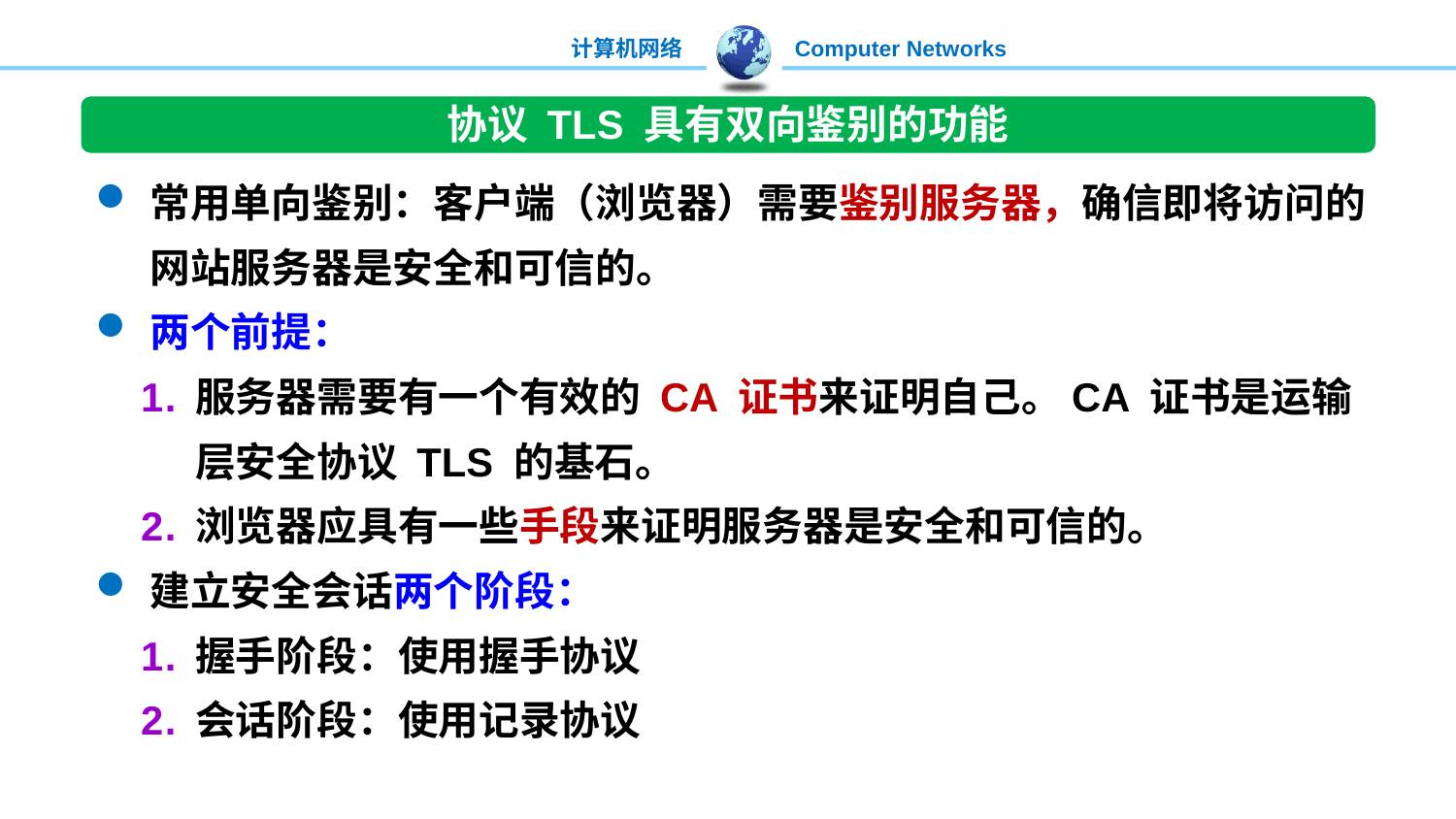

协议 TLS 具有双向鉴别的功能

常用单向鉴别：客户端（浏览器）需要鉴别服务器，确信即将访问的网站服务器是安全和可信的。
两个前提：
服务器需要有一个有效的 CA 证书来证明自己。CA 证书是运输层安全协议 TLS 的基石。
浏览器应具有一些手段来证明服务器是安全和可信的。
建立安全会话两个阶段：
握手阶段：使用握手协议
会话阶段：使用记录协议